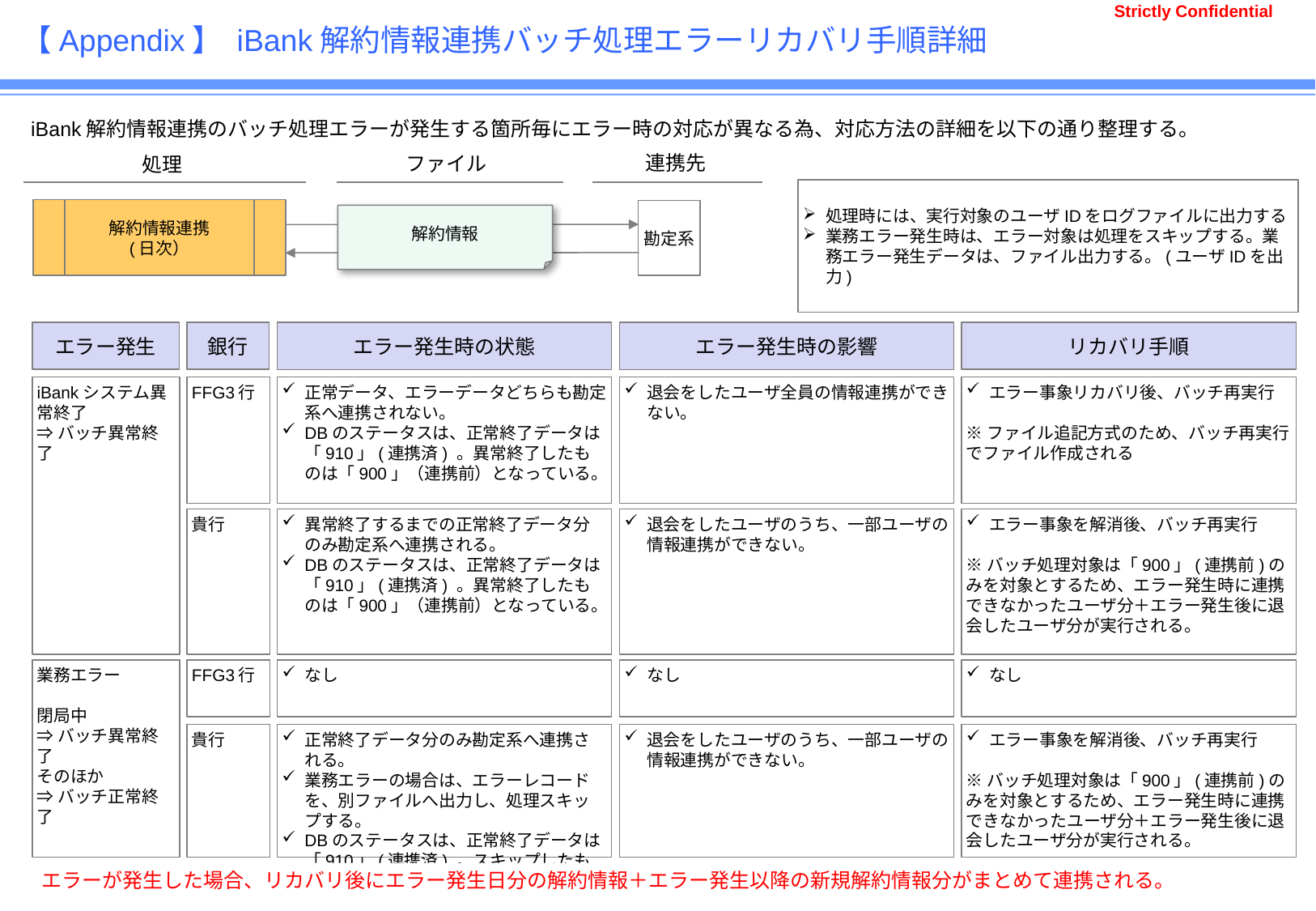

# 【Appendix】 iBank解約情報連携バッチ処理エラーリカバリ手順詳細
iBank解約情報連携のバッチ処理エラーが発生する箇所毎にエラー時の対応が異なる為、対応方法の詳細を以下の通り整理する。
処理
連携先
ファイル
処理時には、実行対象のユーザIDをログファイルに出力する
業務エラー発生時は、エラー対象は処理をスキップする。業務エラー発生データは、ファイル出力する。(ユーザIDを出力)
解約情報連携
(日次）
勘定系
解約情報
エラー発生
銀行
エラー発生時の状態
エラー発生時の影響
リカバリ手順
iBankシステム異常終了
⇒バッチ異常終了
FFG3行
正常データ、エラーデータどちらも勘定系へ連携されない。
DBのステータスは、正常終了データは「910」(連携済) 。異常終了したものは「900」（連携前）となっている。

退会をしたユーザ全員の情報連携ができない。
エラー事象リカバリ後、バッチ再実行

※ファイル追記方式のため、バッチ再実行でファイル作成される
貴行
異常終了するまでの正常終了データ分のみ勘定系へ連携される。
DBのステータスは、正常終了データは「910」(連携済) 。異常終了したものは「900」（連携前）となっている。

退会をしたユーザのうち、一部ユーザの情報連携ができない。
エラー事象を解消後、バッチ再実行

※バッチ処理対象は「900」(連携前)のみを対象とするため、エラー発生時に連携できなかったユーザ分＋エラー発生後に退会したユーザ分が実行される。

業務エラー

閉局中
⇒バッチ異常終了
そのほか
⇒バッチ正常終了
FFG3行
なし
なし
なし
貴行
正常終了データ分のみ勘定系へ連携される。
業務エラーの場合は、エラーレコードを、別ファイルへ出力し、処理スキップする。
DBのステータスは、正常終了データは「910」(連携済) 。スキップしたものは「900」（連携前）となっている。
退会をしたユーザのうち、一部ユーザの情報連携ができない。
エラー事象を解消後、バッチ再実行

※バッチ処理対象は「900」(連携前)のみを対象とするため、エラー発生時に連携できなかったユーザ分＋エラー発生後に退会したユーザ分が実行される。

エラーが発生した場合、リカバリ後にエラー発生日分の解約情報＋エラー発生以降の新規解約情報分がまとめて連携される。